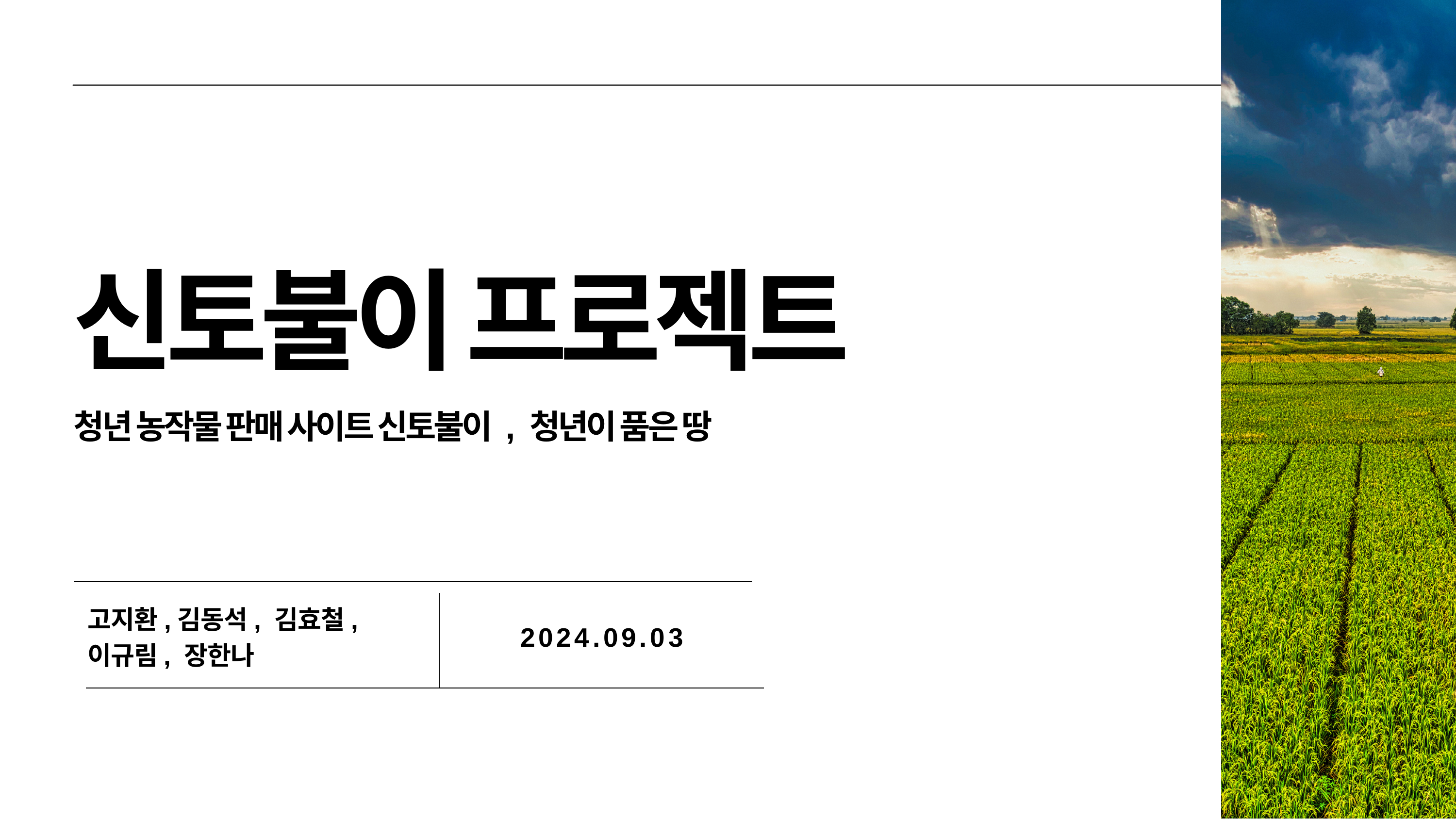

신토불이 프로젝트
청년 농작물 판매 사이트 신토불이 , 청년이 품은 땅

고지환,김동석, 김효철,
이규림, 장한나
2024.09.03